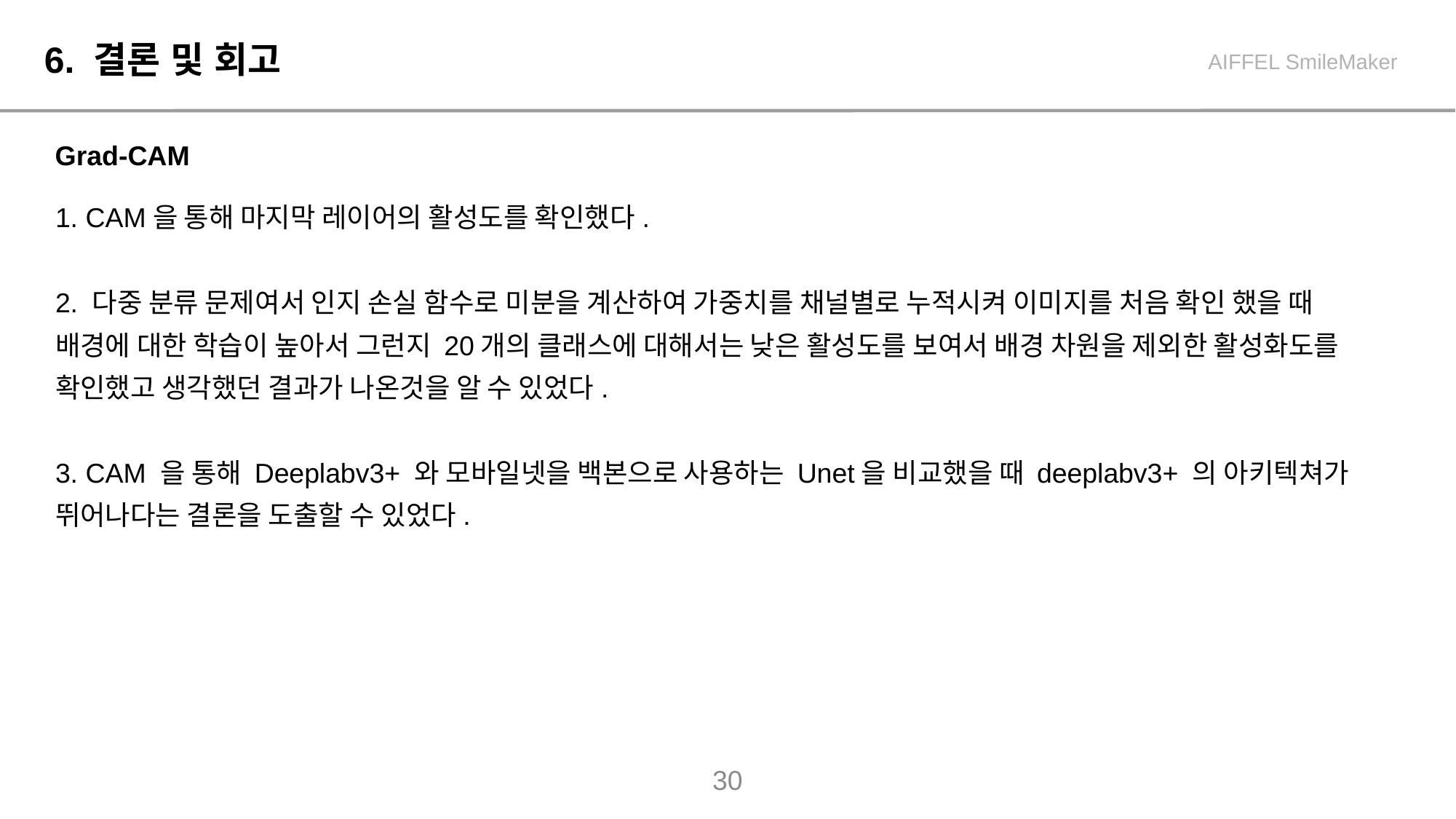

# 6. 결론 및 회고
AIFFEL SmileMaker
Grad-CAM
1. CAM을 통해 마지막 레이어의 활성도를 확인했다.

2. 다중 분류 문제여서 인지 손실 함수로 미분을 계산하여 가중치를 채널별로 누적시켜 이미지를 처음 확인 했을 때 배경에 대한 학습이 높아서 그런지 20개의 클래스에 대해서는 낮은 활성도를 보여서 배경 차원을 제외한 활성화도를 확인했고 생각했던 결과가 나온것을 알 수 있었다.

3. CAM 을 통해 Deeplabv3+ 와 모바일넷을 백본으로 사용하는 Unet을 비교했을 때 deeplabv3+ 의 아키텍쳐가 뛰어나다는 결론을 도출할 수 있었다.
30